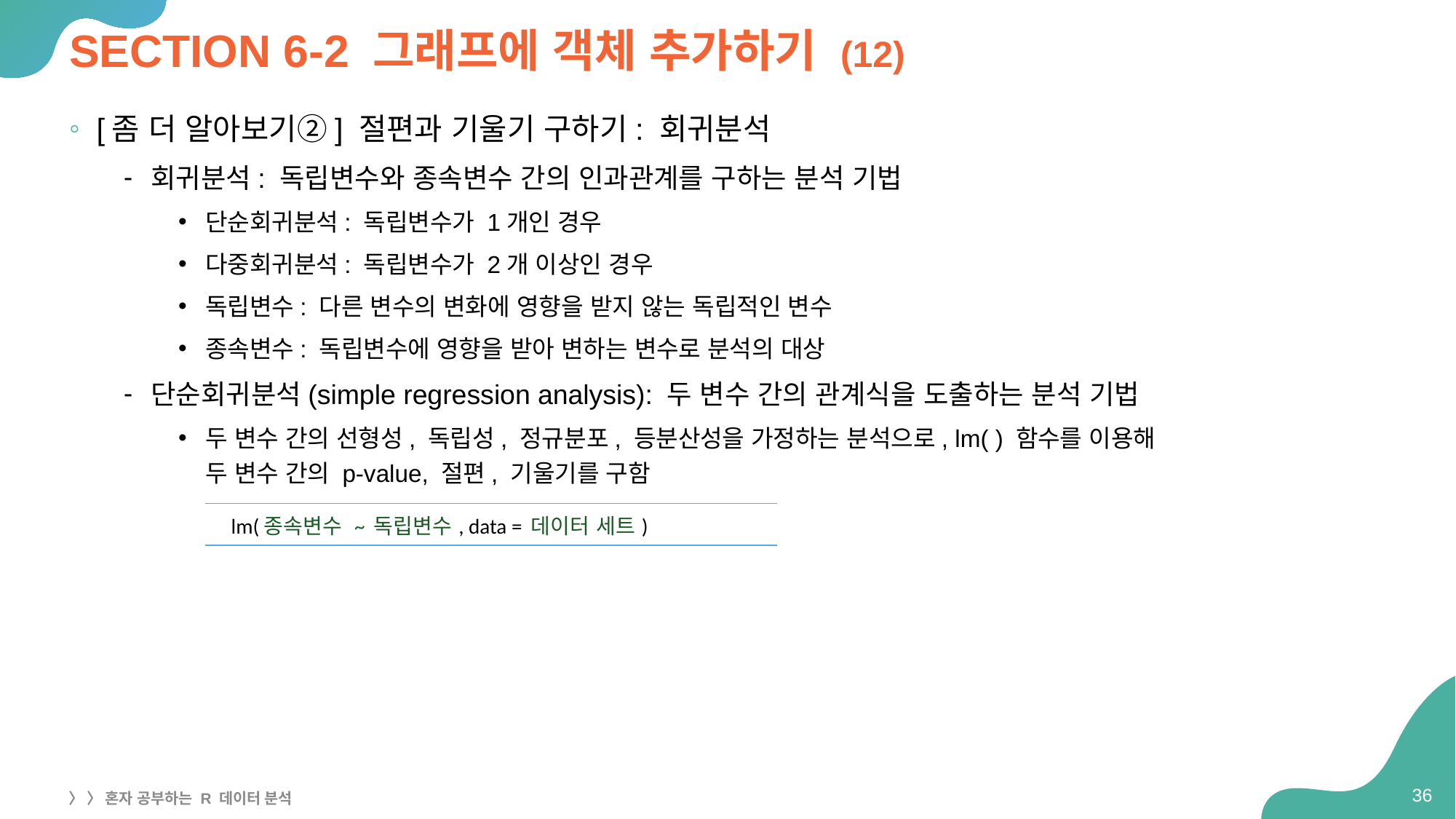

# SECTION 6-2 그래프에 객체 추가하기 (12)
[좀 더 알아보기②] 절편과 기울기 구하기: 회귀분석
회귀분석: 독립변수와 종속변수 간의 인과관계를 구하는 분석 기법
단순회귀분석: 독립변수가 1개인 경우
다중회귀분석: 독립변수가 2개 이상인 경우
독립변수: 다른 변수의 변화에 영향을 받지 않는 독립적인 변수
종속변수: 독립변수에 영향을 받아 변하는 변수로 분석의 대상
단순회귀분석(simple regression analysis): 두 변수 간의 관계식을 도출하는 분석 기법
두 변수 간의 선형성, 독립성, 정규분포, 등분산성을 가정하는 분석으로, lm( ) 함수를 이용해
두 변수 간의 p-value, 절편, 기울기를 구함

| lm(종속변수 ~ 독립변수, data = 데이터 세트) |
| --- |
36
〉 〉 혼자 공부하는 R 데이터 분석